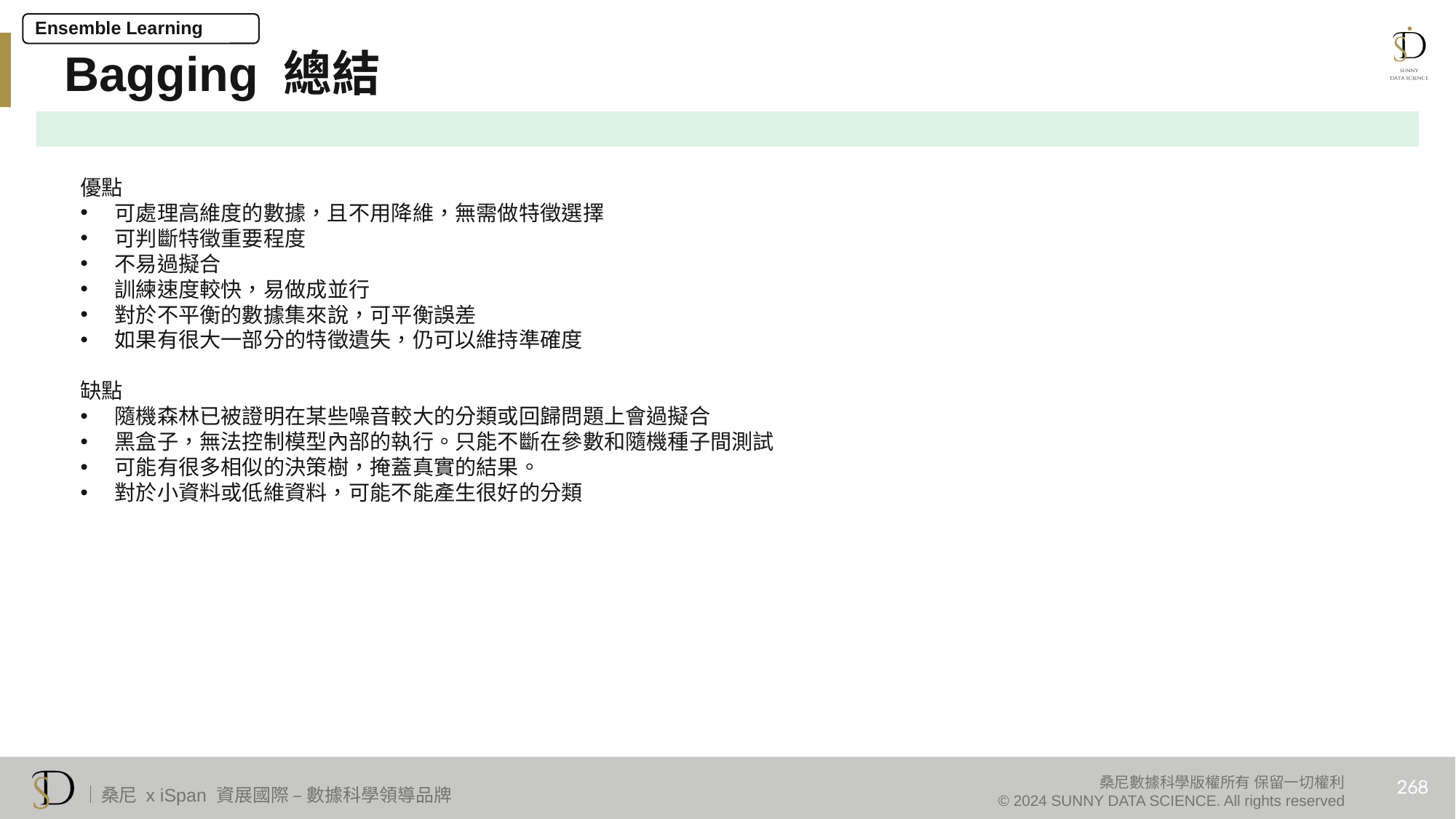

Ensemble Learning
Bagging 總結

優點
可處理高維度的數據，且不用降維，無需做特徵選擇
可判斷特徵重要程度
不易過擬合
訓練速度較快，易做成並行
對於不平衡的數據集來說，可平衡誤差
如果有很大一部分的特徵遺失，仍可以維持準確度

缺點
隨機森林已被證明在某些噪音較大的分類或回歸問題上會過擬合
黑盒子，無法控制模型內部的執行。只能不斷在參數和隨機種子間測試
可能有很多相似的決策樹，掩蓋真實的結果。
對於小資料或低維資料，可能不能產生很好的分類